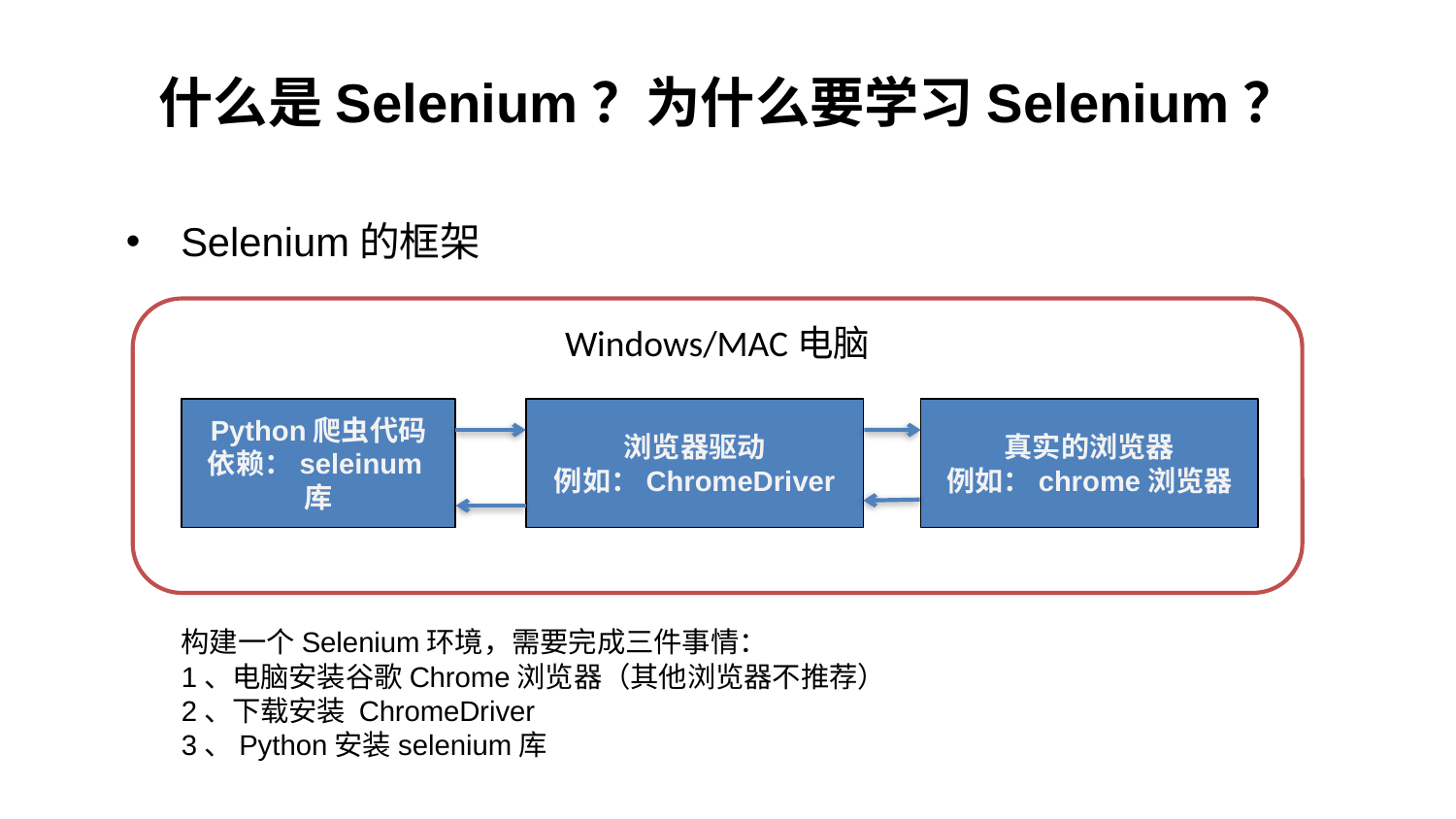

# 什么是Selenium？为什么要学习Selenium？
Selenium的框架
Windows/MAC电脑
Python爬虫代码
依赖：seleinum库
浏览器驱动
例如：ChromeDriver
真实的浏览器
例如：chrome浏览器
构建一个Selenium环境，需要完成三件事情：
1、电脑安装谷歌Chrome浏览器（其他浏览器不推荐）
2、下载安装 ChromeDriver
3、Python安装selenium库